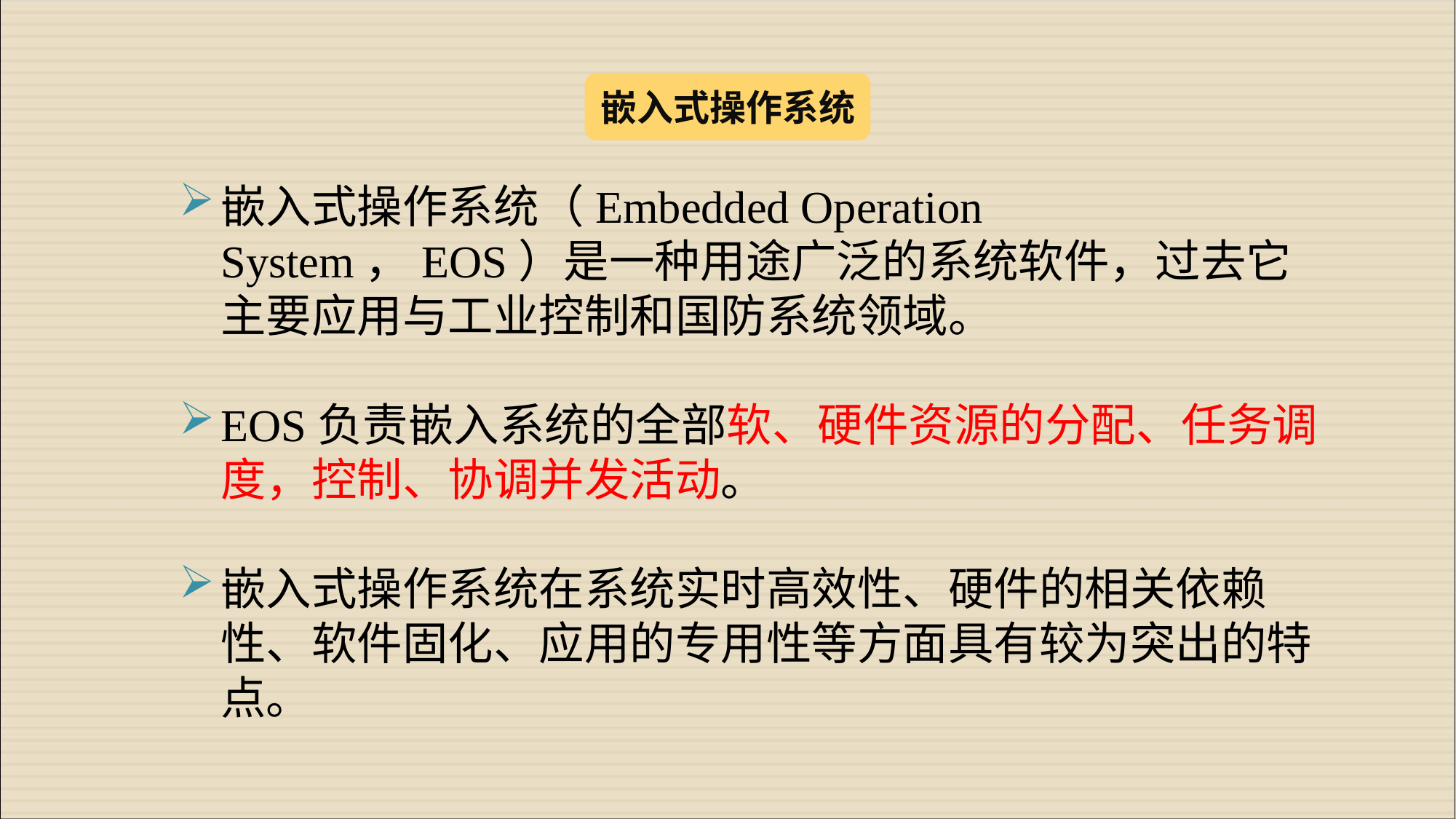

嵌入式操作系统
嵌入式操作系统（Embedded Operation System，EOS）是一种用途广泛的系统软件，过去它主要应用与工业控制和国防系统领域。

EOS负责嵌入系统的全部软、硬件资源的分配、任务调度，控制、协调并发活动。

嵌入式操作系统在系统实时高效性、硬件的相关依赖性、软件固化、应用的专用性等方面具有较为突出的特点。